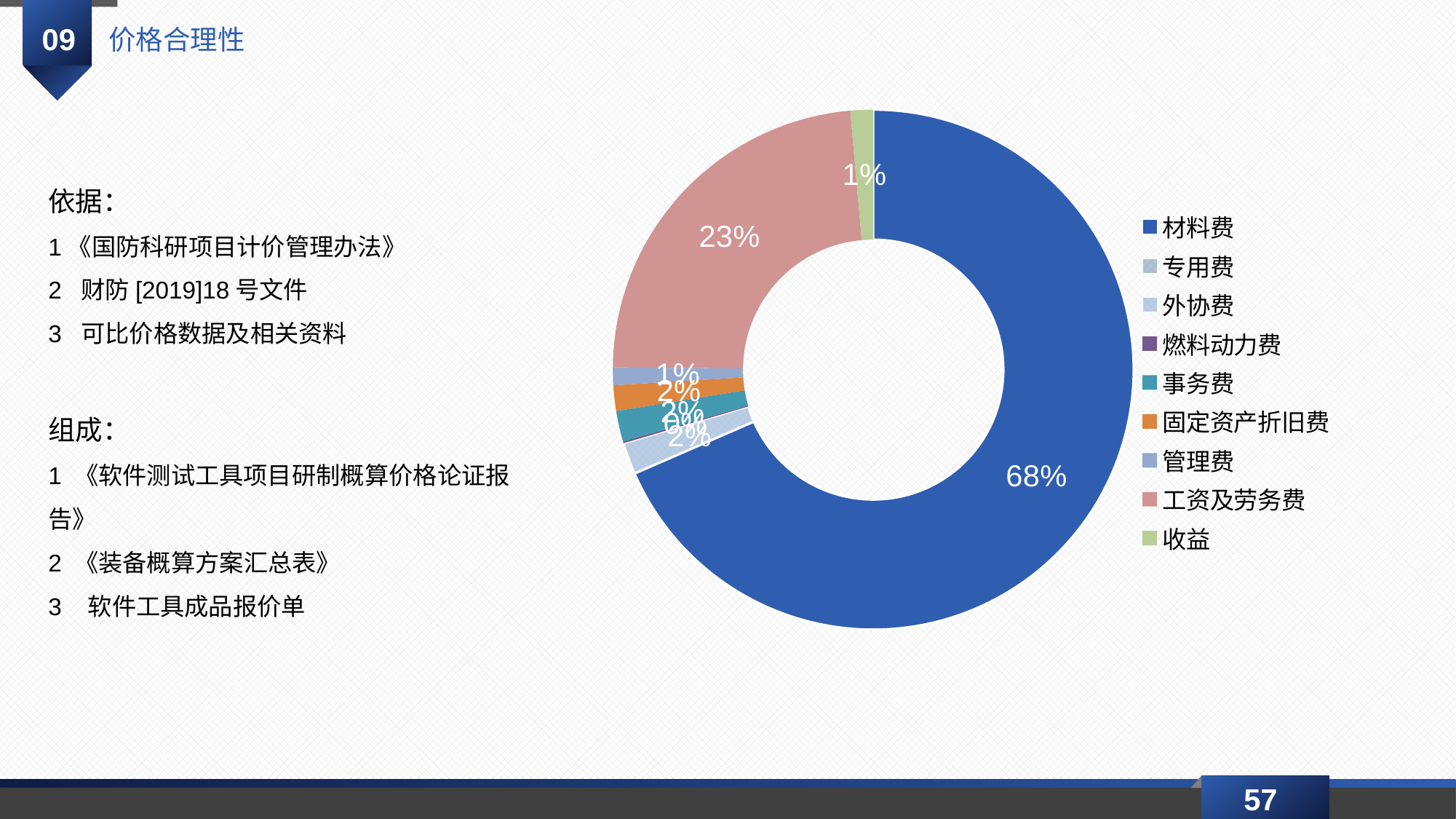

09
价格合理性

### Chart

| Category | 报价 |
|---|---|
| 材料费 | 1300.43 |
| 专用费 | 0.0 |
| 外协费 | 37.5 |
| 燃料动力费 | 2.2 |
| 事务费 | 36.27 |
| 固定资产折旧费 | 30.22 |
| 管理费 | 20.82 |
| 工资及劳务费 | 445.54 |
| 收益 | 26.75 |
依据：
1《国防科研项目计价管理办法》
2  财防[2019]18号文件
3  可比价格数据及相关资料

组成：
1 《软件测试工具项目研制概算价格论证报告》
2 《装备概算方案汇总表》
3   软件工具成品报价单

57